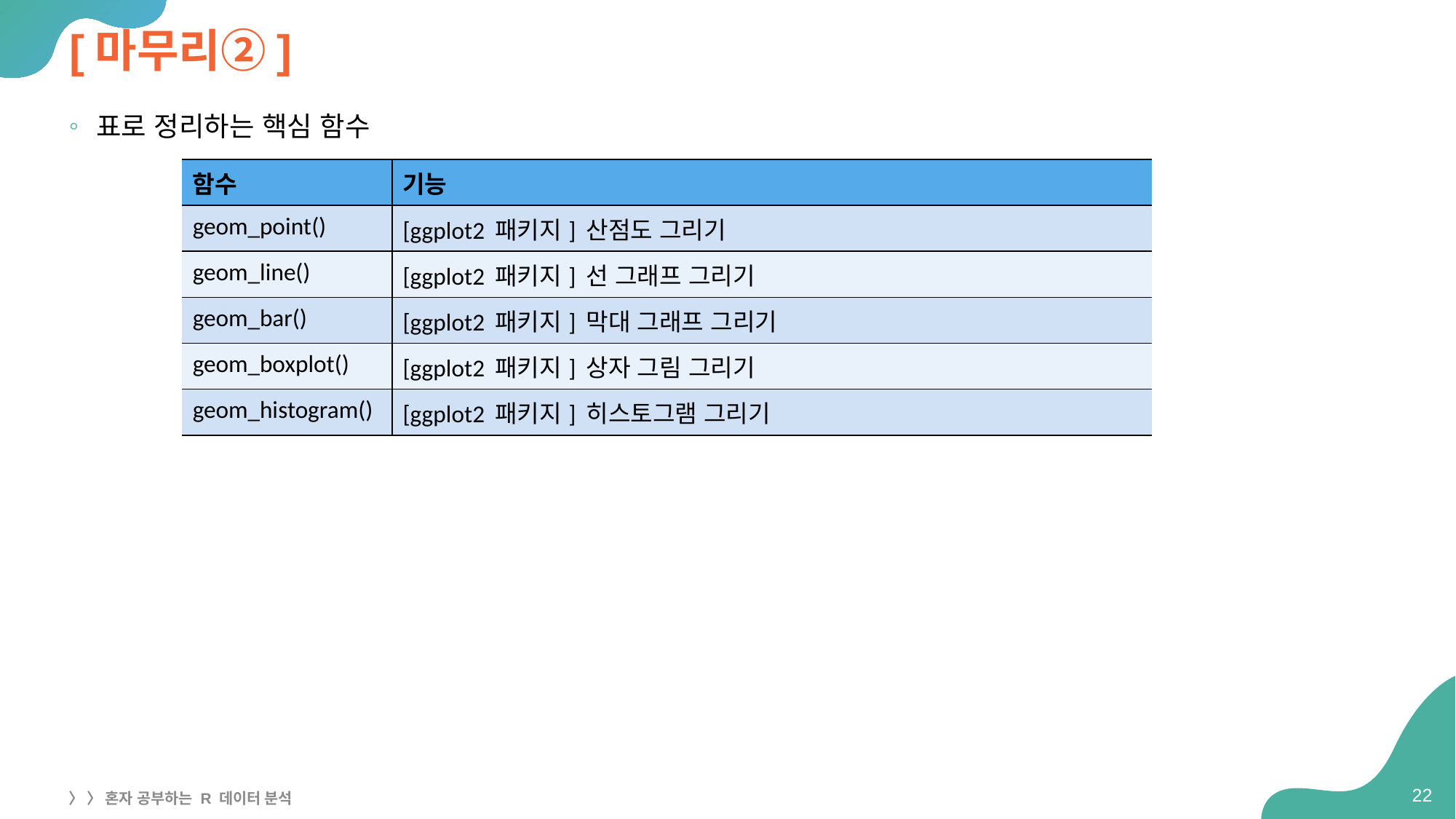

# [마무리②]
표로 정리하는 핵심 함수
| 함수 | 기능 |
| --- | --- |
| geom\_point() | [ggplot2 패키지] 산점도 그리기 |
| geom\_line() | [ggplot2 패키지] 선 그래프 그리기 |
| geom\_bar() | [ggplot2 패키지] 막대 그래프 그리기 |
| geom\_boxplot() | [ggplot2 패키지] 상자 그림 그리기 |
| geom\_histogram() | [ggplot2 패키지] 히스토그램 그리기 |
22
〉 〉 혼자 공부하는 R 데이터 분석